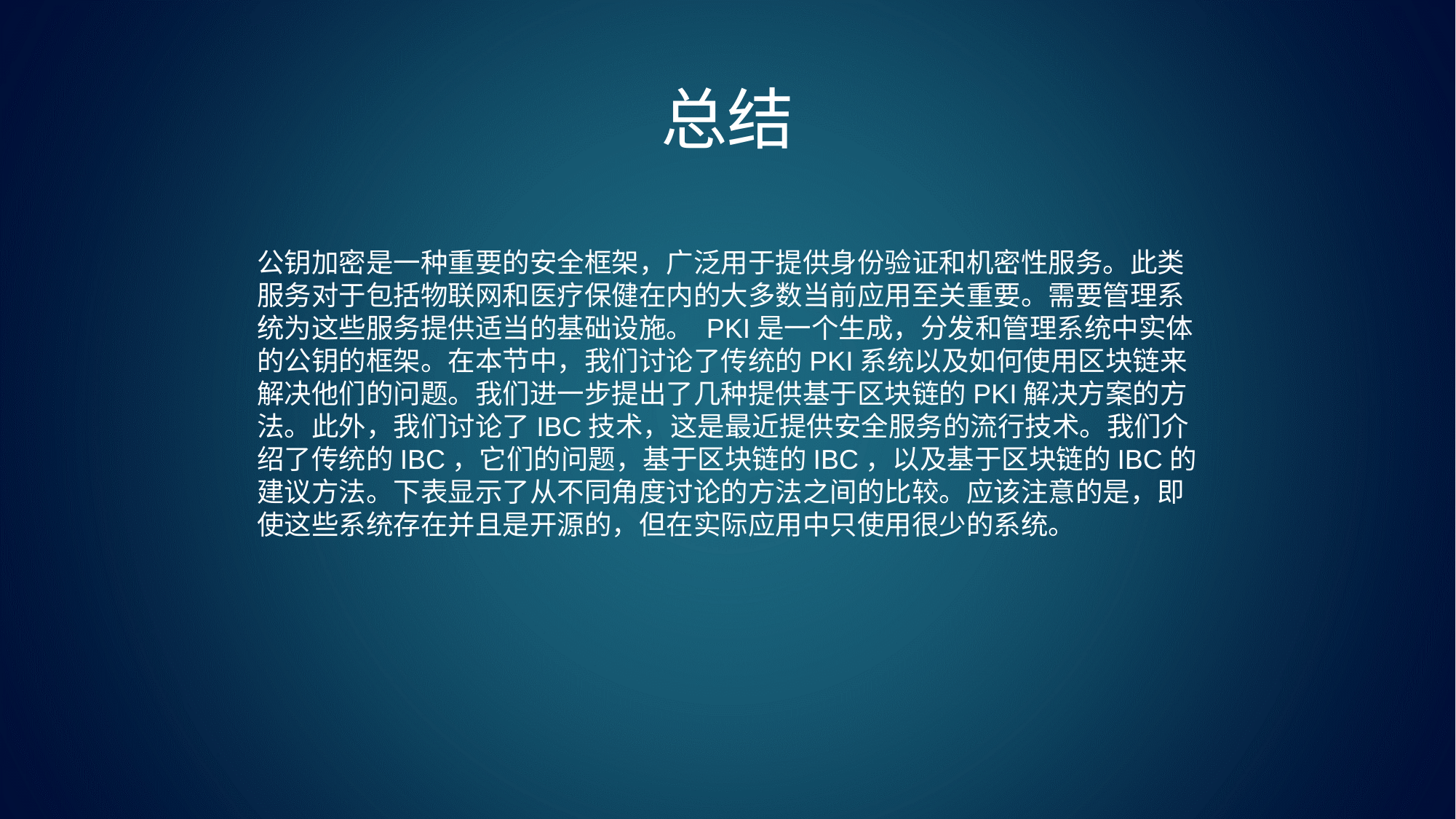

总结

公钥加密是一种重要的安全框架，广泛用于提供身份验证和机密性服务。此类服务对于包括物联网和医疗保健在内的大多数当前应用至关重要。需要管理系统为这些服务提供适当的基础设施。 PKI是一个生成，分发和管理系统中实体的公钥的框架。在本节中，我们讨论了传统的PKI系统以及如何使用区块链来解决他们的问题。我们进一步提出了几种提供基于区块链的PKI解决方案的方法。此外，我们讨论了IBC技术，这是最近提供安全服务的流行技术。我们介绍了传统的IBC，它们的问题，基于区块链的IBC，以及基于区块链的IBC的建议方法。下表显示了从不同角度讨论的方法之间的比较。应该注意的是，即使这些系统存在并且是开源的，但在实际应用中只使用很少的系统。